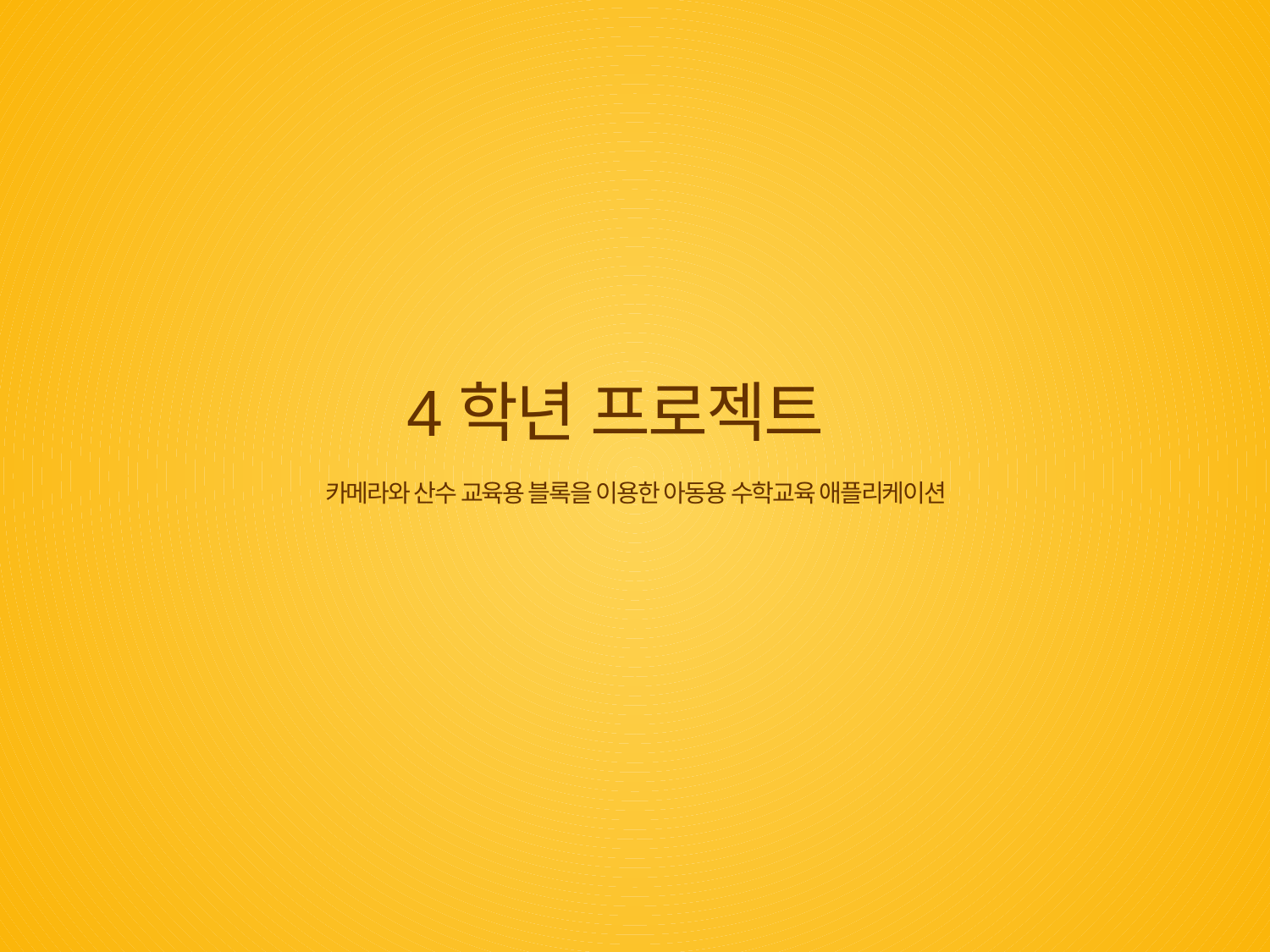

4학년 프로젝트
카메라와 산수 교육용 블록을 이용한 아동용 수학교육 애플리케이션